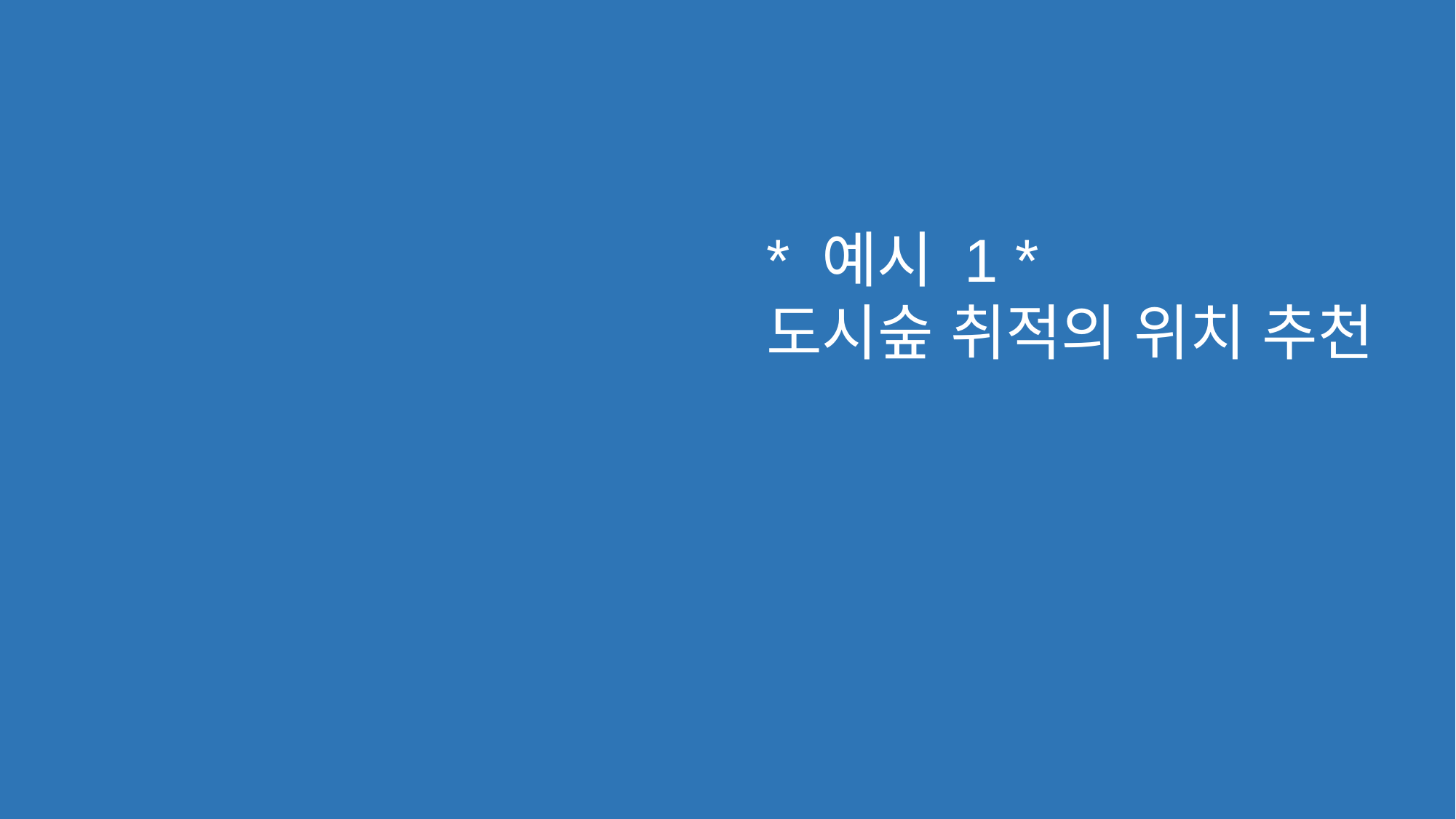

* 예시 1 *
도시숲 취적의 위치 추천